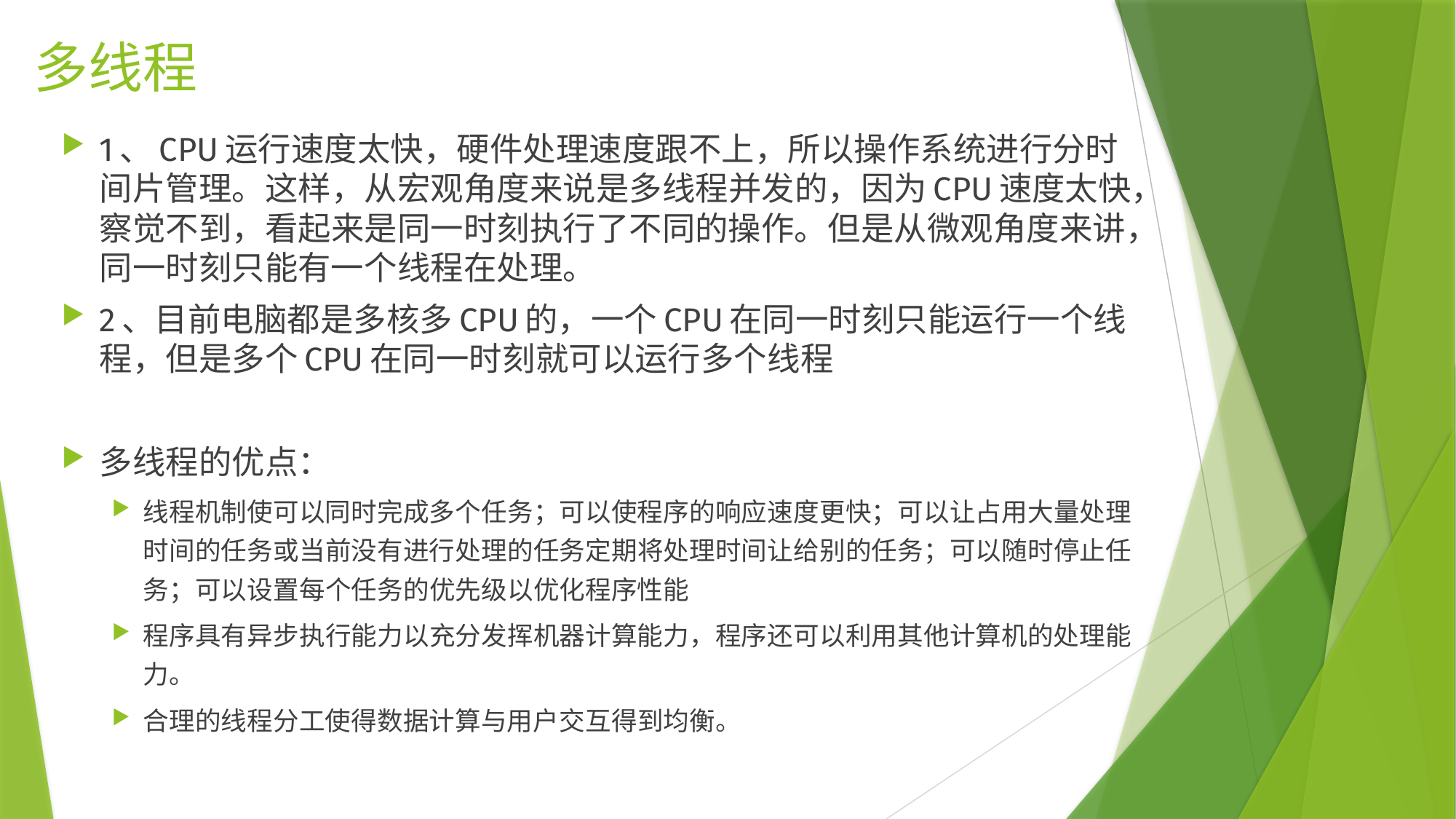

# 多线程
1、CPU运行速度太快，硬件处理速度跟不上，所以操作系统进行分时间片管理。这样，从宏观角度来说是多线程并发的，因为CPU速度太快，察觉不到，看起来是同一时刻执行了不同的操作。但是从微观角度来讲，同一时刻只能有一个线程在处理。
2、目前电脑都是多核多CPU的，一个CPU在同一时刻只能运行一个线程，但是多个CPU在同一时刻就可以运行多个线程

多线程的优点：
线程机制使可以同时完成多个任务；可以使程序的响应速度更快；可以让占用大量处理时间的任务或当前没有进行处理的任务定期将处理时间让给别的任务；可以随时停止任务；可以设置每个任务的优先级以优化程序性能
程序具有异步执行能力以充分发挥机器计算能力，程序还可以利用其他计算机的处理能力。
合理的线程分工使得数据计算与用户交互得到均衡。